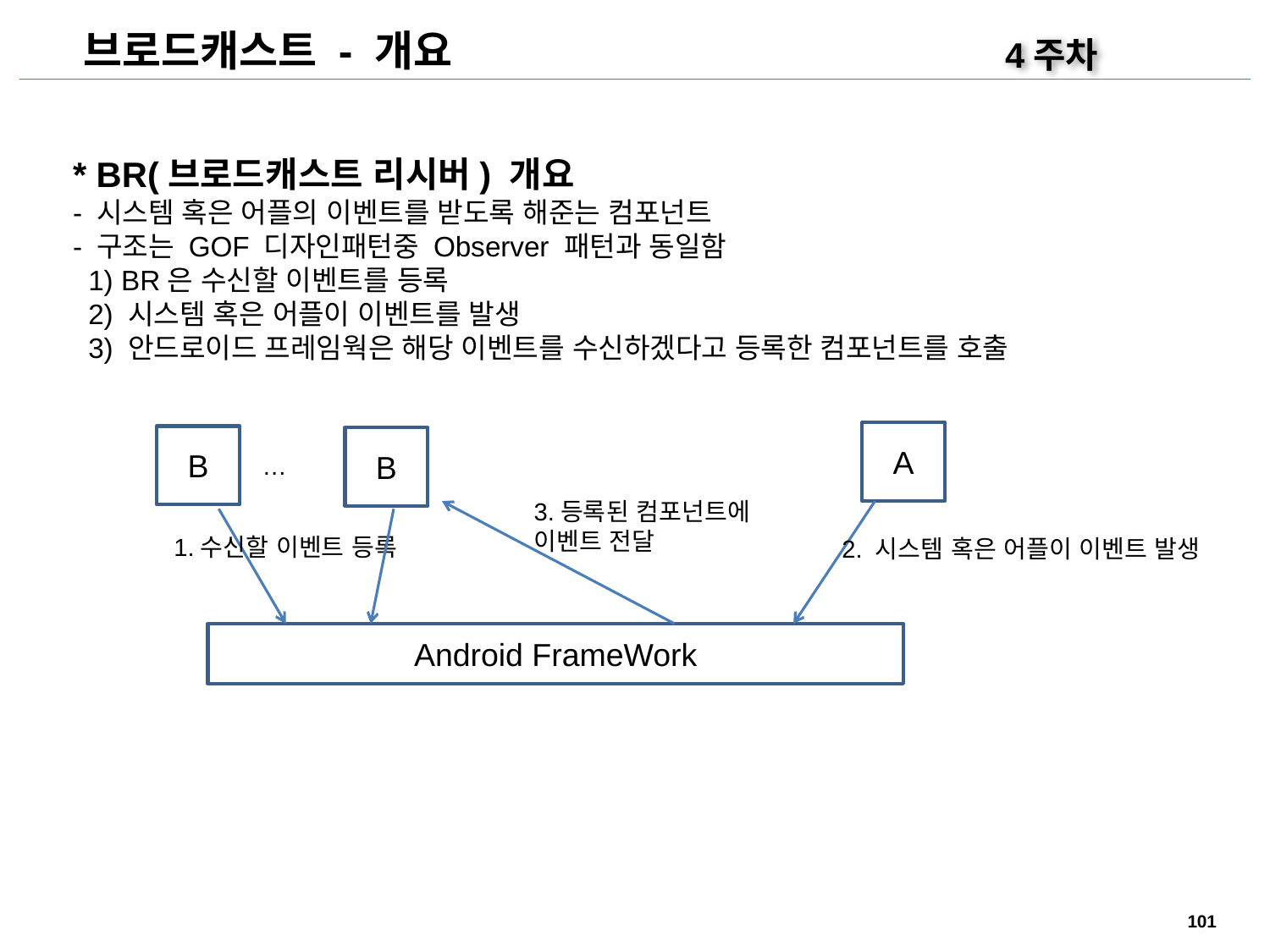

브로드캐스트 - 개요
4주차
* BR(브로드캐스트 리시버) 개요
- 시스템 혹은 어플의 이벤트를 받도록 해준는 컴포넌트
- 구조는 GOF 디자인패턴중 Observer 패턴과 동일함
  1) BR은 수신할 이벤트를 등록
  2) 시스템 혹은 어플이 이벤트를 발생
  3) 안드로이드 프레임웍은 해당 이벤트를 수신하겠다고 등록한 컴포넌트를 호출
A
B
B
…
3.등록된 컴포넌트에
이벤트 전달
1.수신할 이벤트 등록
2. 시스템 혹은 어플이 이벤트 발생
Android FrameWork